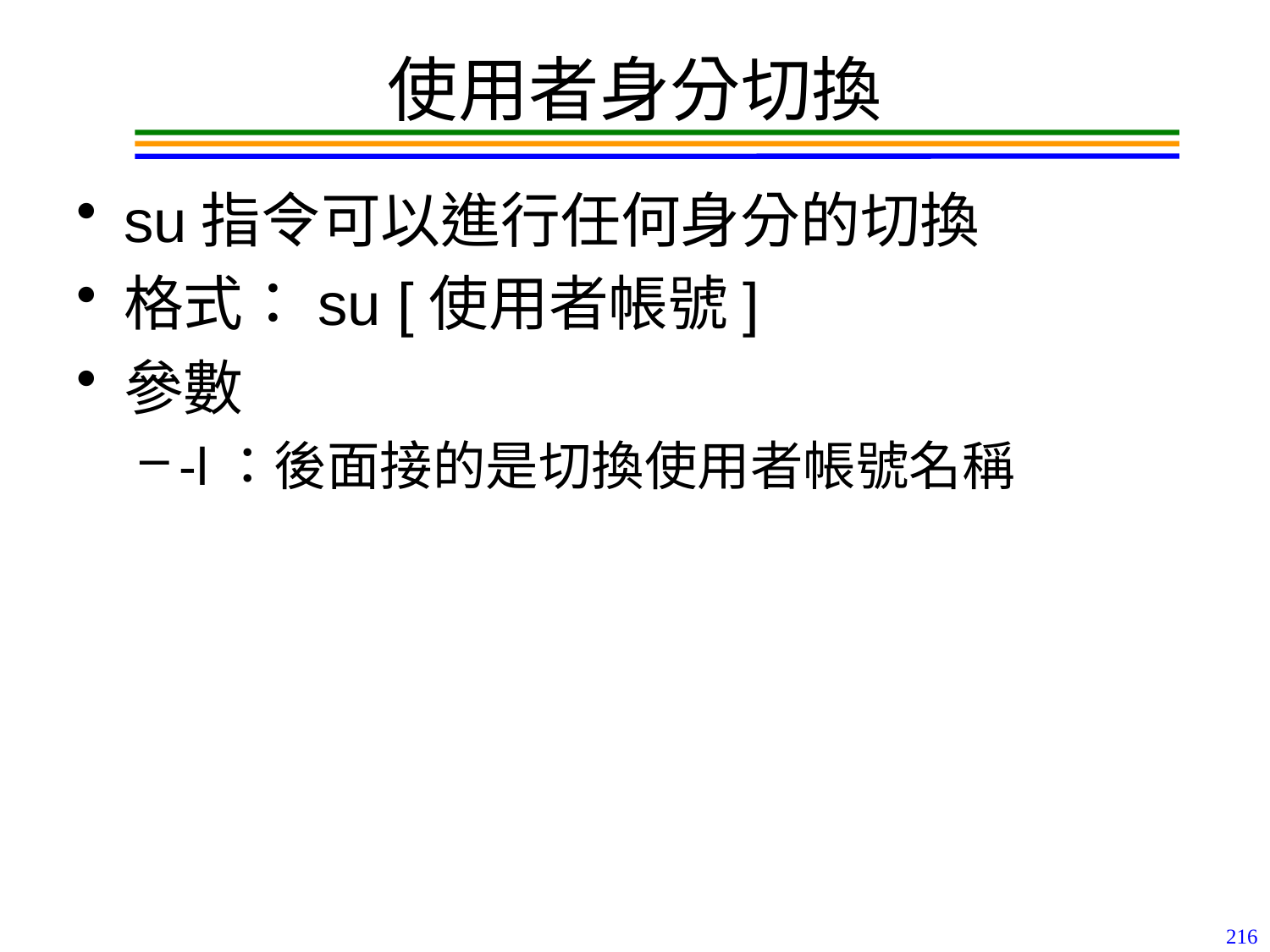

# 使用者身分切換
su指令可以進行任何身分的切換
格式：su [使用者帳號]
參數
-l：後面接的是切換使用者帳號名稱
216